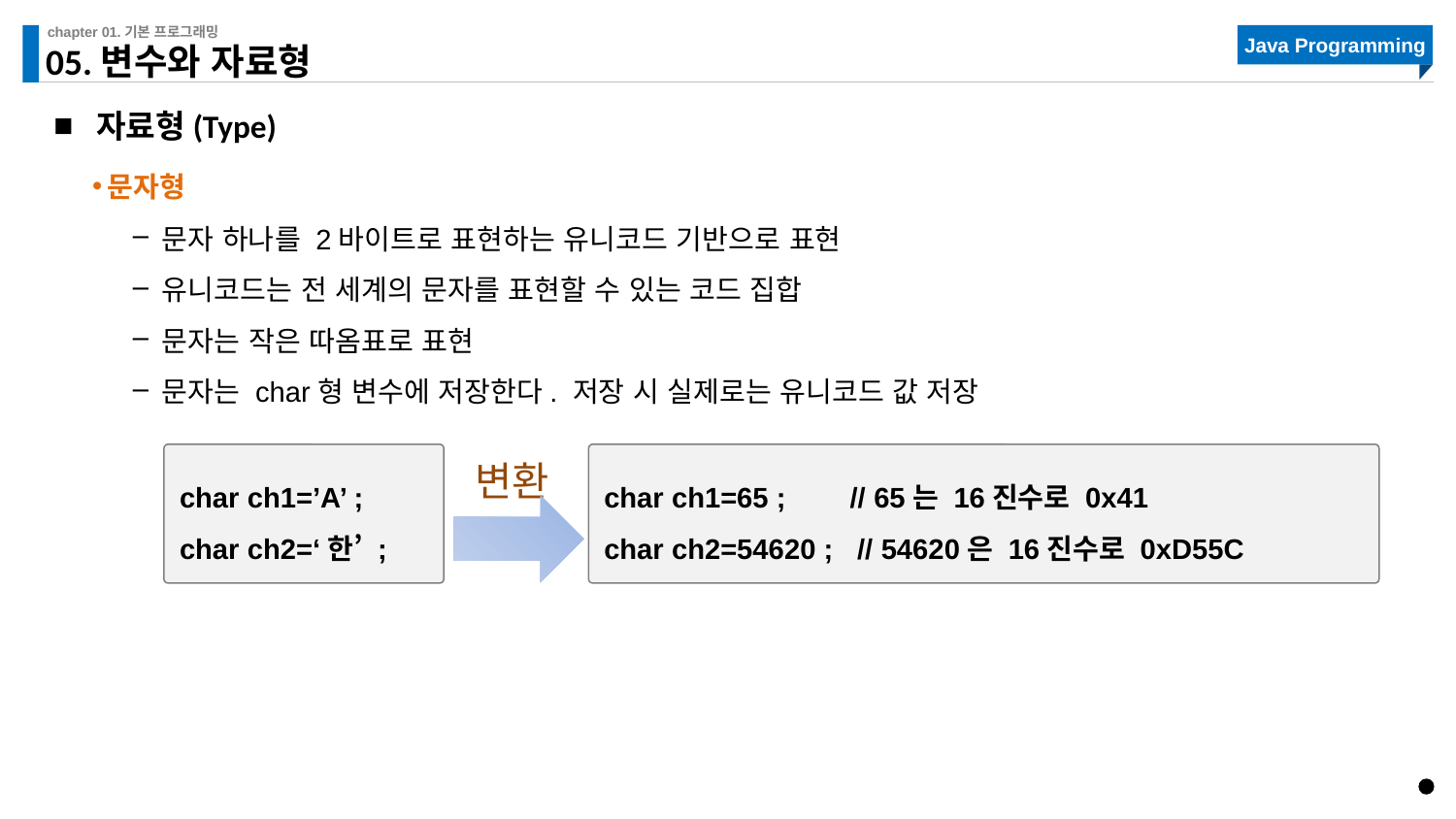

# 05.변수와 자료형
자료형(Type)
문자형
문자 하나를 2바이트로 표현하는 유니코드 기반으로 표현
유니코드는 전 세계의 문자를 표현할 수 있는 코드 집합
문자는 작은 따옴표로 표현
문자는 char형 변수에 저장한다. 저장 시 실제로는 유니코드 값 저장
변환
char ch1=’A’ ;
char ch2=‘한’ ;
char ch1=65 ;        // 65는 16진수로 0x41
char ch2=54620 ;   // 54620은 16진수로 0xD55C